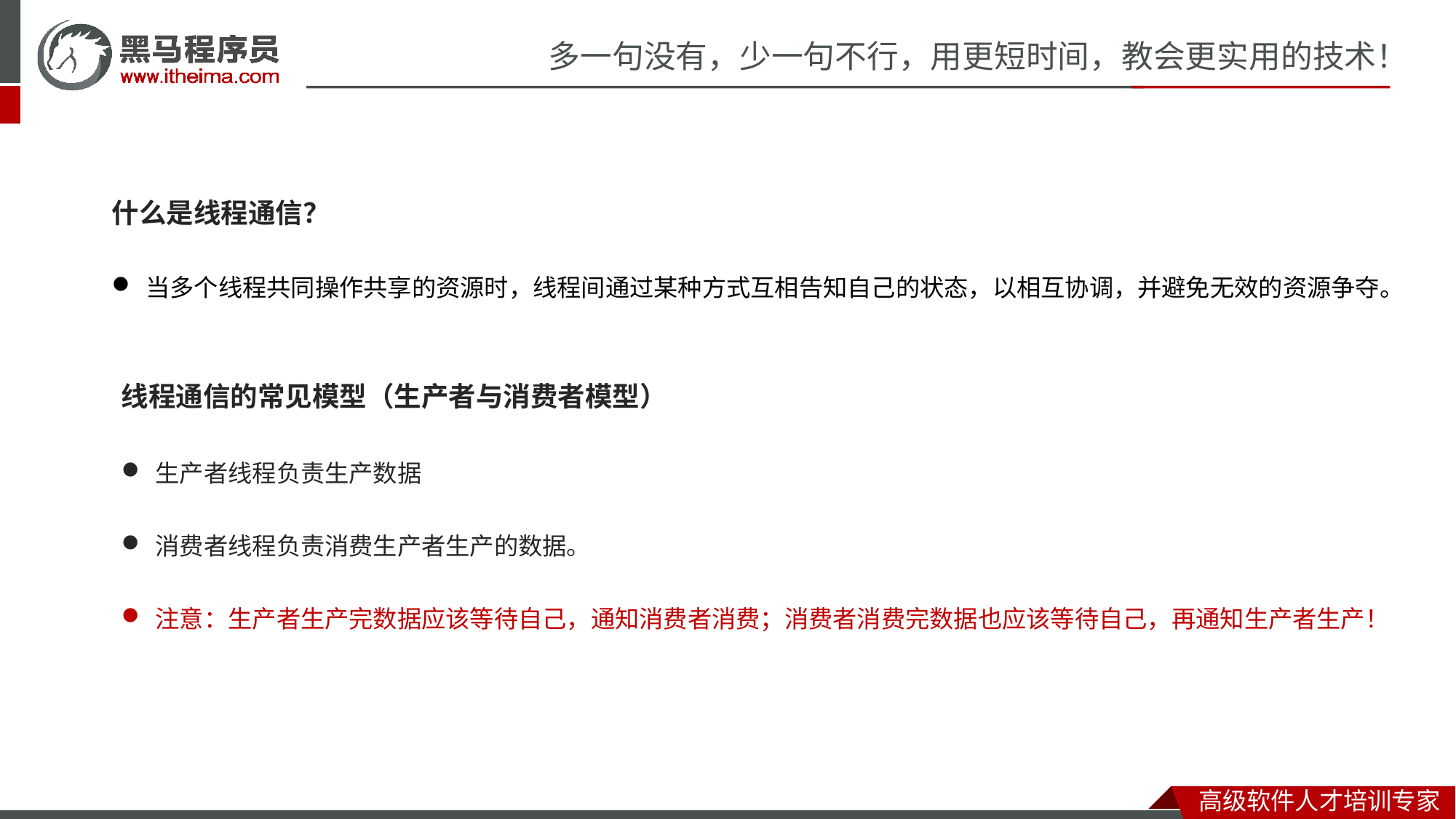

什么是线程通信？
当多个线程共同操作共享的资源时，线程间通过某种方式互相告知自己的状态，以相互协调，并避免无效的资源争夺。
线程通信的常见模型（生产者与消费者模型）
生产者线程负责生产数据
消费者线程负责消费生产者生产的数据。
注意：生产者生产完数据应该等待自己，通知消费者消费；消费者消费完数据也应该等待自己，再通知生产者生产！